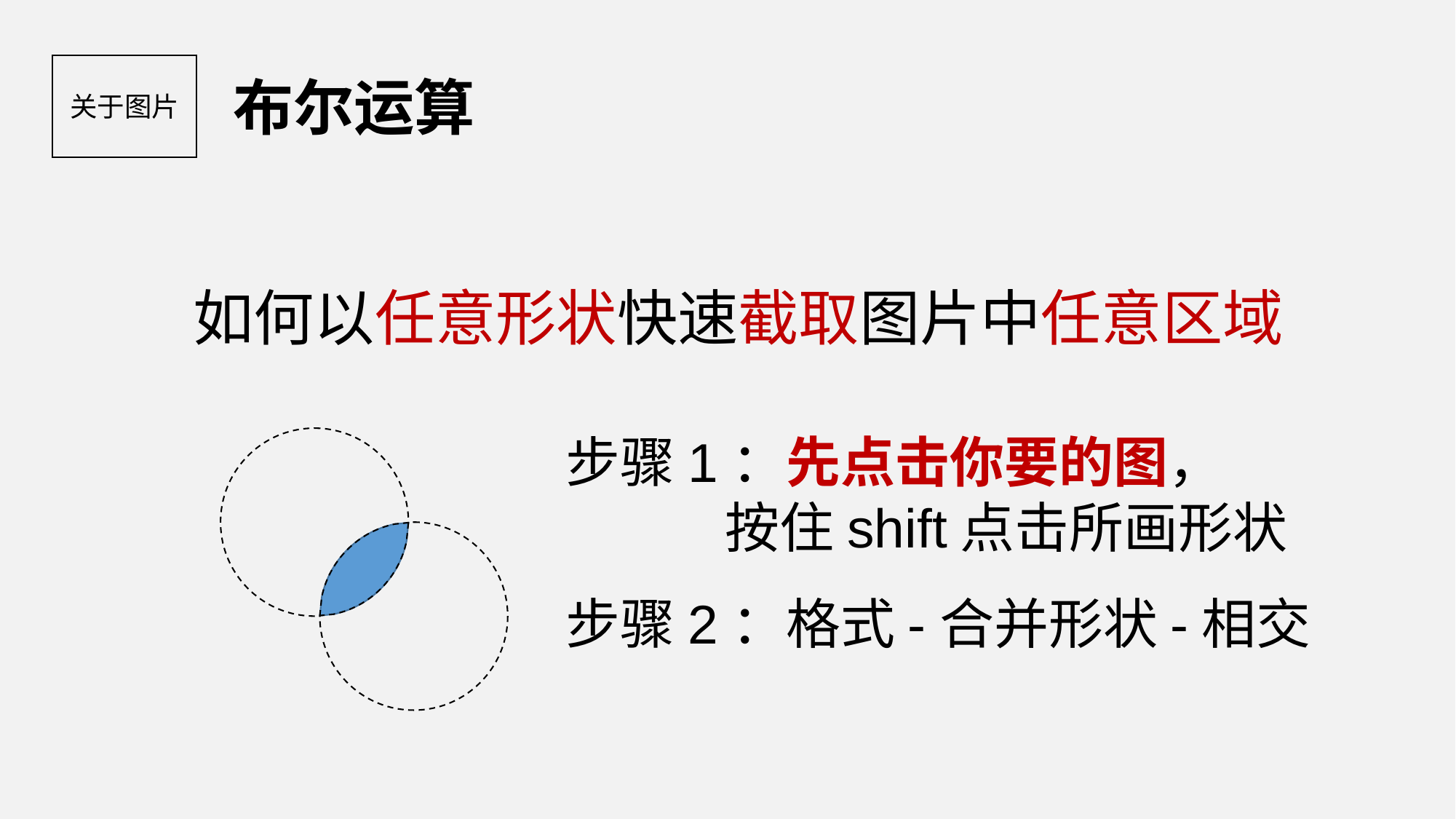

布尔运算
关于图片
如何以任意形状快速截取图片中任意区域
步骤1：先点击你要的图，
            按住shift点击所画形状

步骤2：格式-合并形状-相交